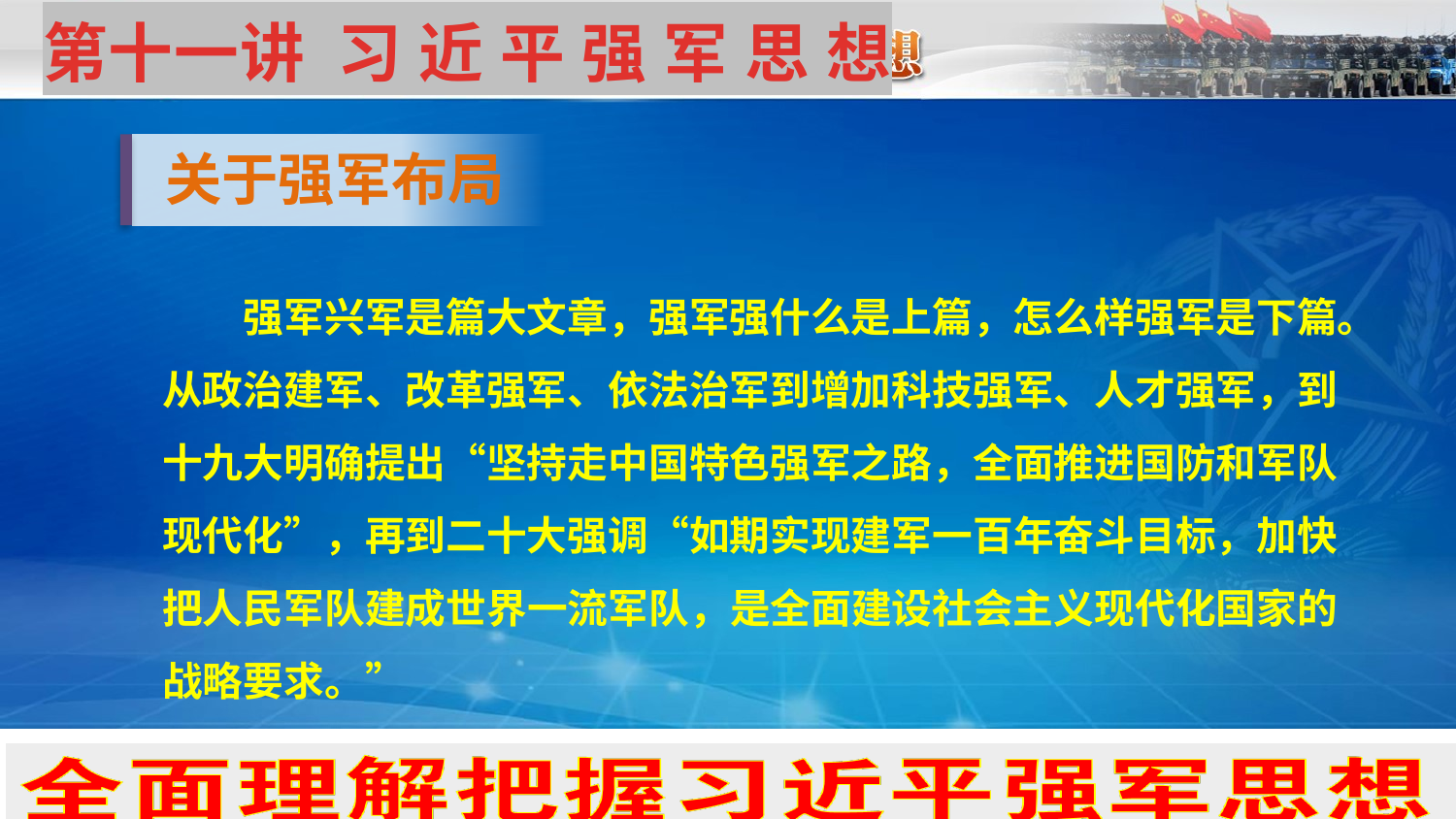

关于强军布局
　　强军兴军是篇大文章，强军强什么是上篇，怎么样强军是下篇。从政治建军、改革强军、依法治军到增加科技强军、人才强军，到十九大明确提出“坚持走中国特色强军之路，全面推进国防和军队现代化”，再到二十大强调“如期实现建军一百年奋斗目标，加快把人民军队建成世界一流军队，是全面建设社会主义现代化国家的战略要求。”